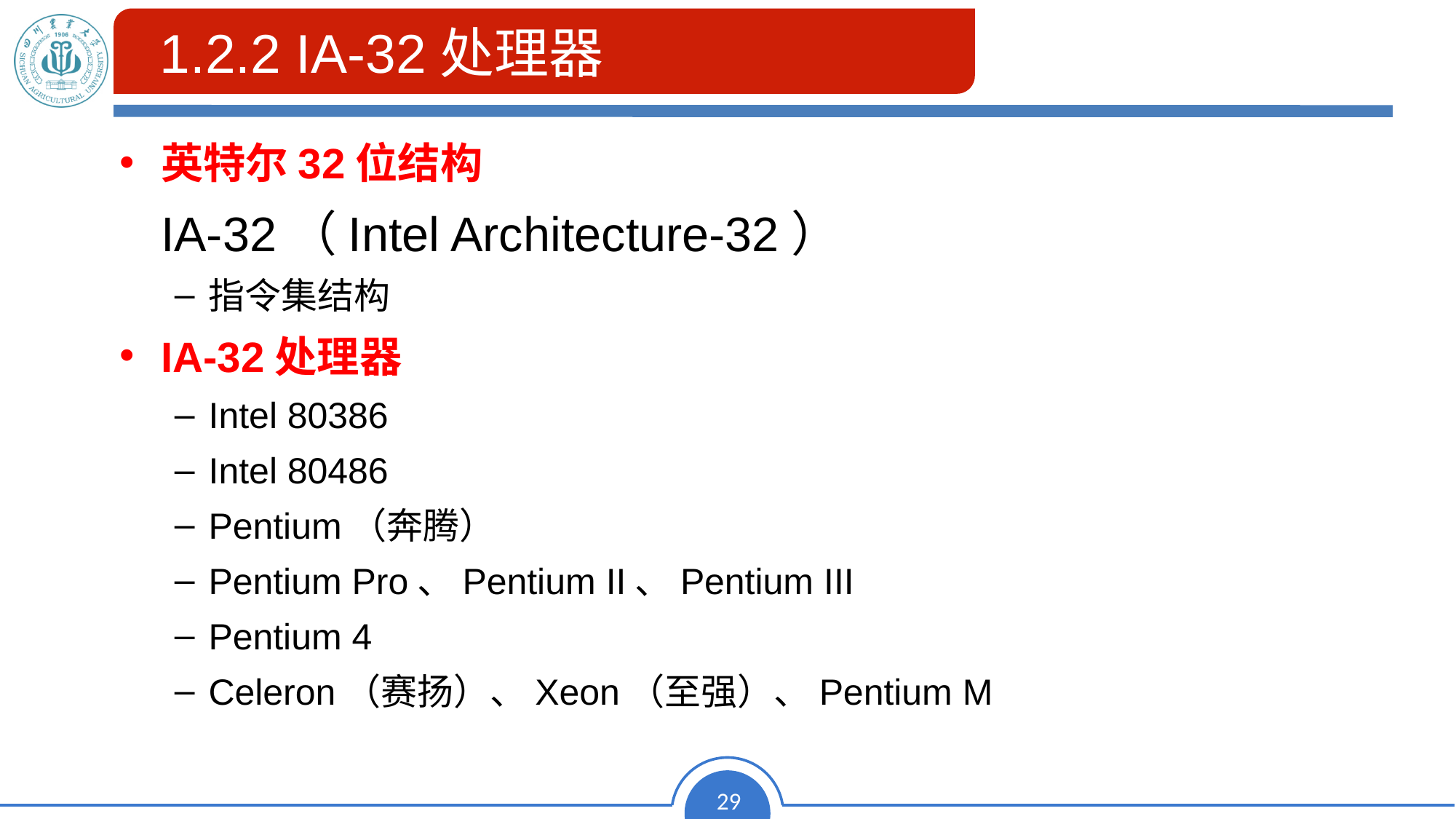

1.2.2 IA-32处理器
英特尔32位结构
	IA-32（Intel Architecture-32）
指令集结构
IA-32处理器
Intel 80386
Intel 80486
Pentium（奔腾）
Pentium Pro、Pentium II、Pentium III
Pentium 4
Celeron（赛扬）、Xeon（至强）、Pentium M